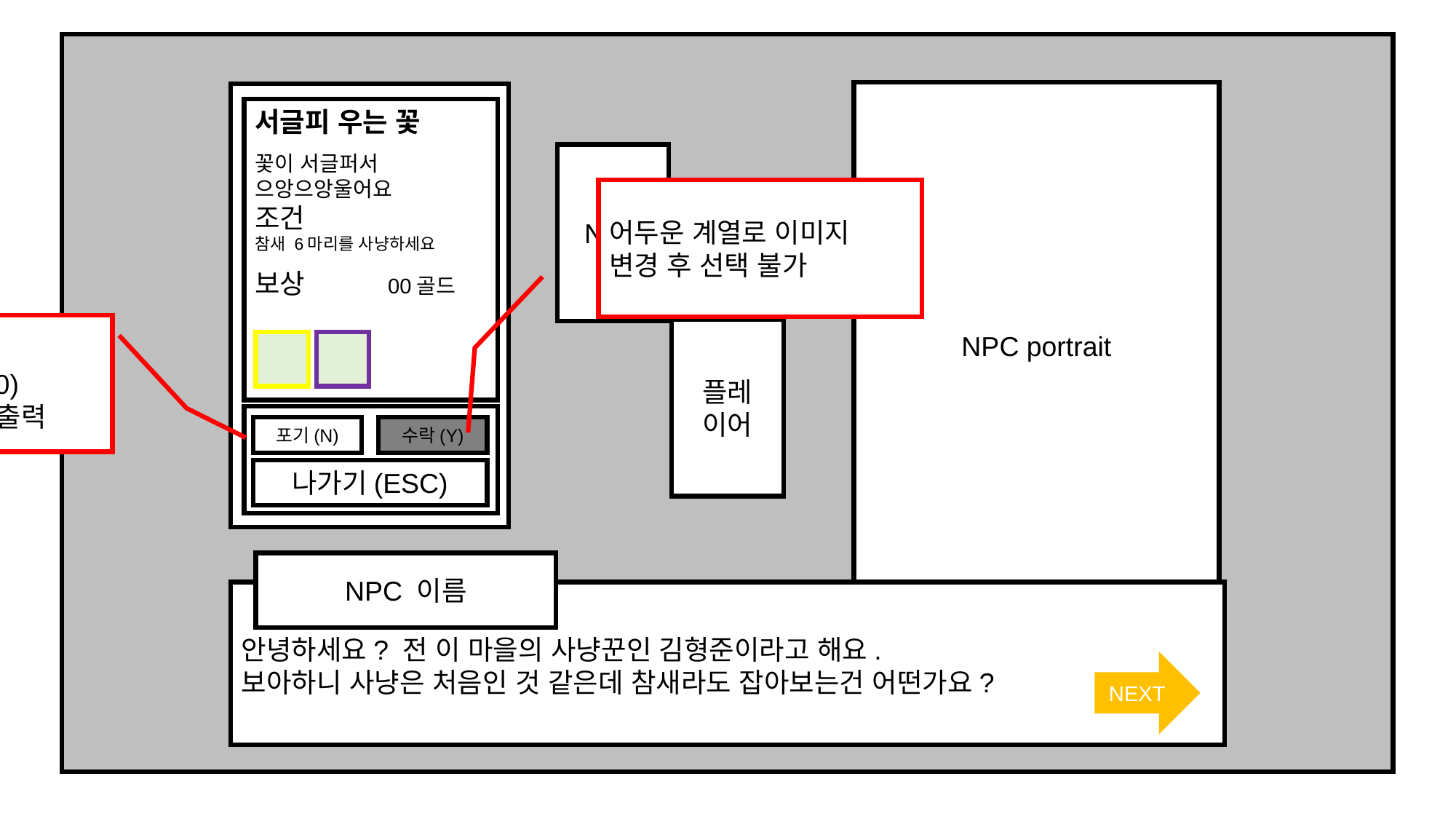

NPC portrait

서글피 우는 꽃

꽃이 서글퍼서 으앙으앙울어요
조건
참새 6마리를 사냥하세요

보상          00골드
NPC
어두운 계열로 이미지
변경 후 선택 불가
맑은고딕 11pt
Rgba(0, 0, 0, 100)
uiString 기입 후 출력
플레
이어

포기(N)
수락(Y)
나가기(ESC)
NPC 이름

안녕하세요? 전 이 마을의 사냥꾼인 김형준이라고 해요.
보아하니 사냥은 처음인 것 같은데 참새라도 잡아보는건 어떤가요?
NEXT